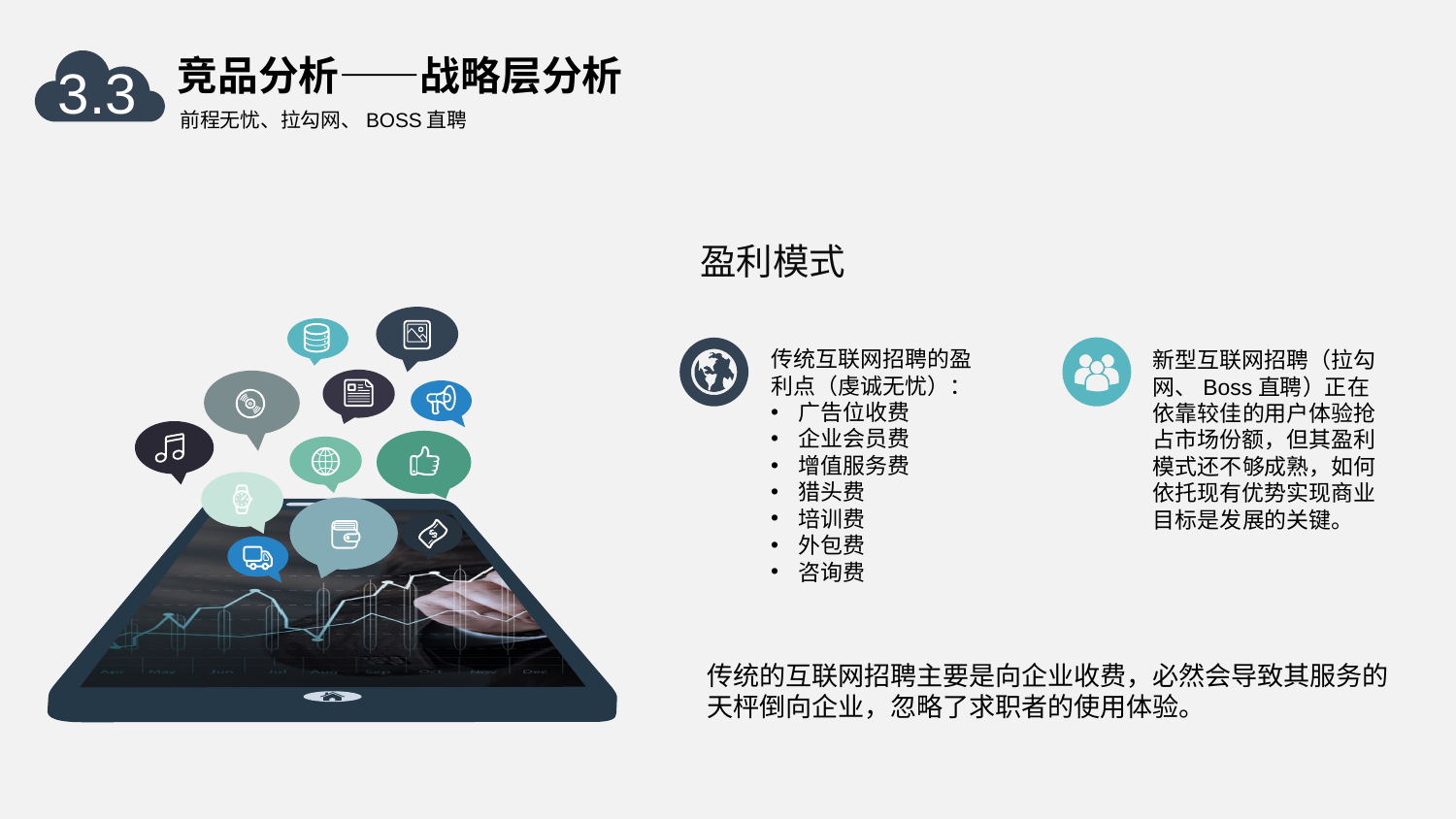

竞品分析——战略层分析
前程无忧、拉勾网、BOSS直聘
3.3

盈利模式

新型互联网招聘（拉勾网、Boss直聘）正在依靠较佳的用户体验抢占市场份额，但其盈利模式还不够成熟，如何依托现有优势实现商业目标是发展的关键。

传统互联网招聘的盈利点（虔诚无忧）：
广告位收费
企业会员费
增值服务费
猎头费
培训费
外包费
咨询费

传统的互联网招聘主要是向企业收费，必然会导致其服务的天枰倒向企业，忽略了求职者的使用体验。